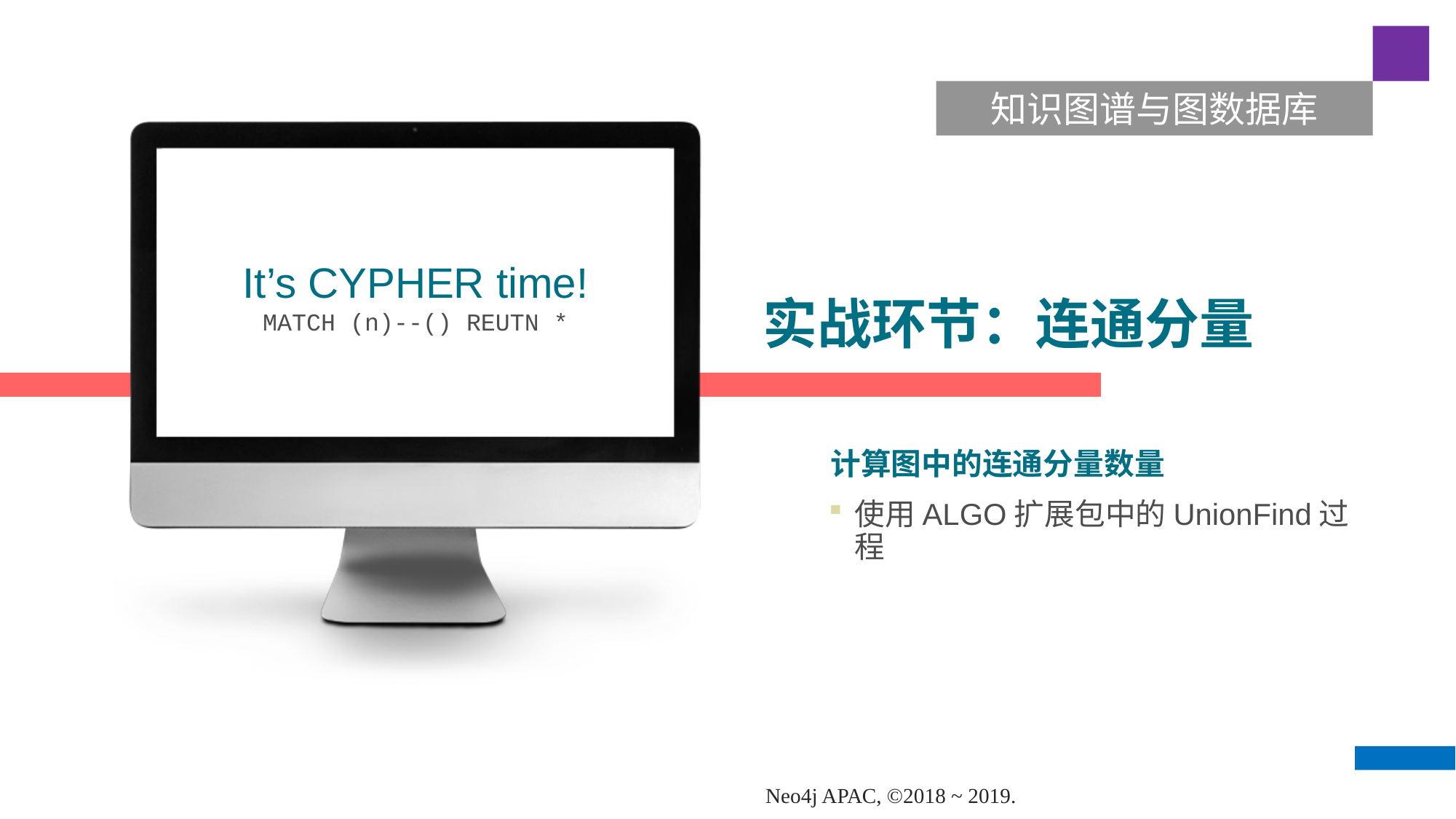

知识图谱与图数据库

It’s CYPHER time!
MATCH (n)--() REUTN *

# 实战环节：连通分量
计算图中的连通分量数量
使用ALGO扩展包中的UnionFind过程